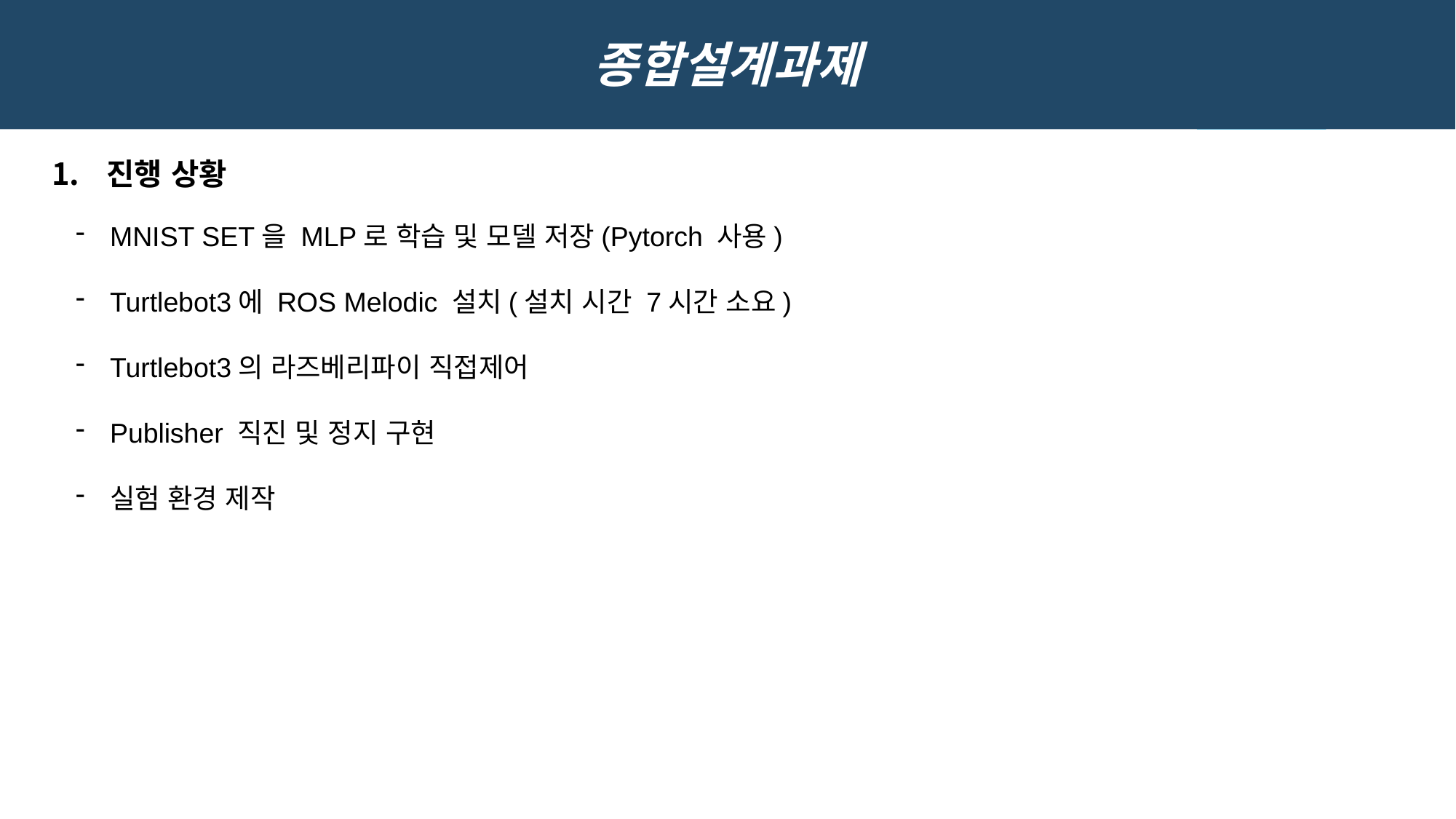

종합설계과제

진행 상황

MNIST SET을 MLP로 학습 및 모델 저장(Pytorch 사용)

Turtlebot3에 ROS Melodic 설치(설치 시간 7시간 소요)

Turtlebot3의 라즈베리파이 직접제어

Publisher 직진 및 정지 구현

실험 환경 제작